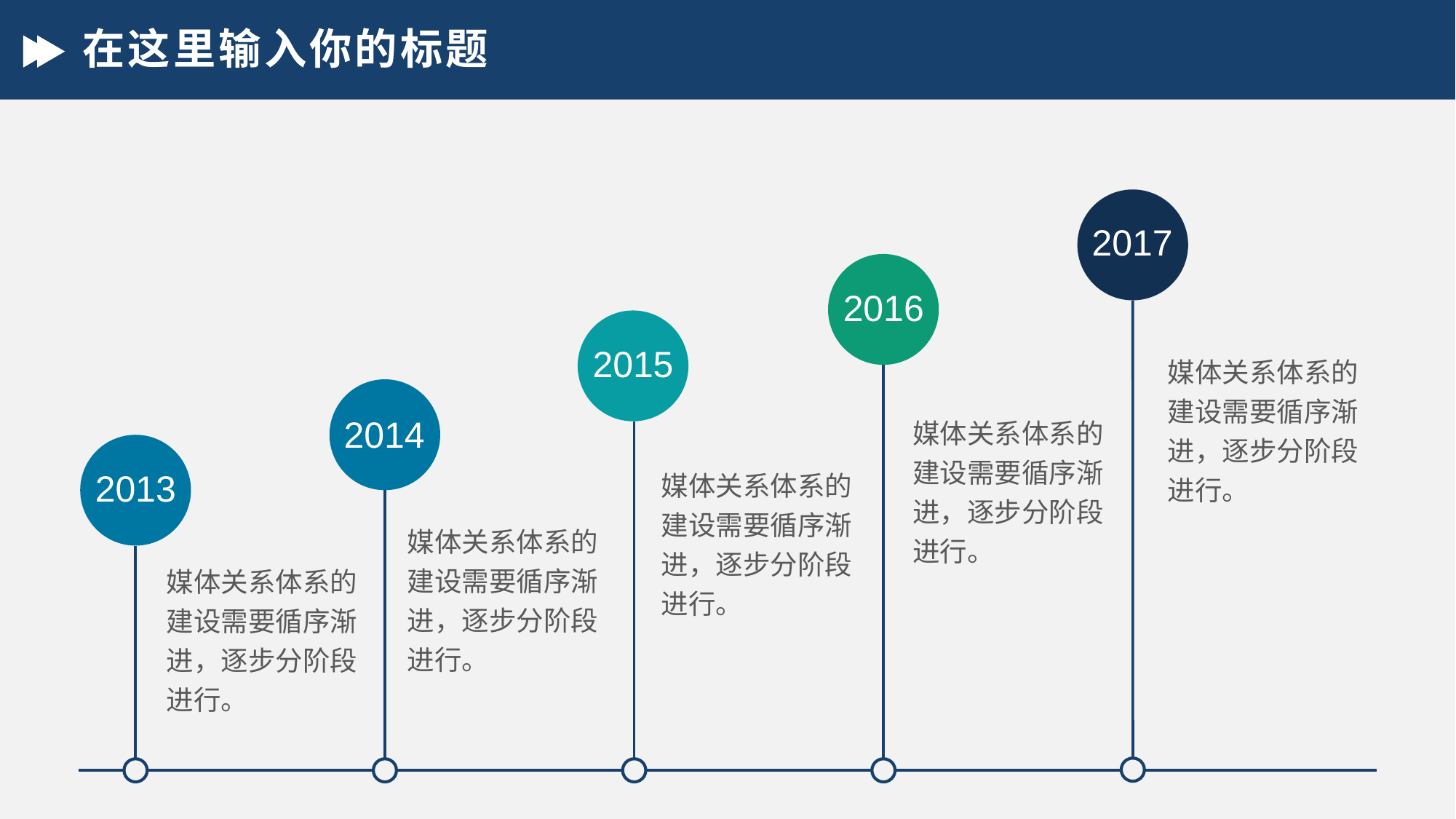

# 在这里输入你的标题
2017
2016
2015
媒体关系体系的建设需要循序渐进，逐步分阶段进行。
媒体关系体系的建设需要循序渐进，逐步分阶段进行。
2014
媒体关系体系的建设需要循序渐进，逐步分阶段进行。
2013
媒体关系体系的建设需要循序渐进，逐步分阶段进行。
媒体关系体系的建设需要循序渐进，逐步分阶段进行。